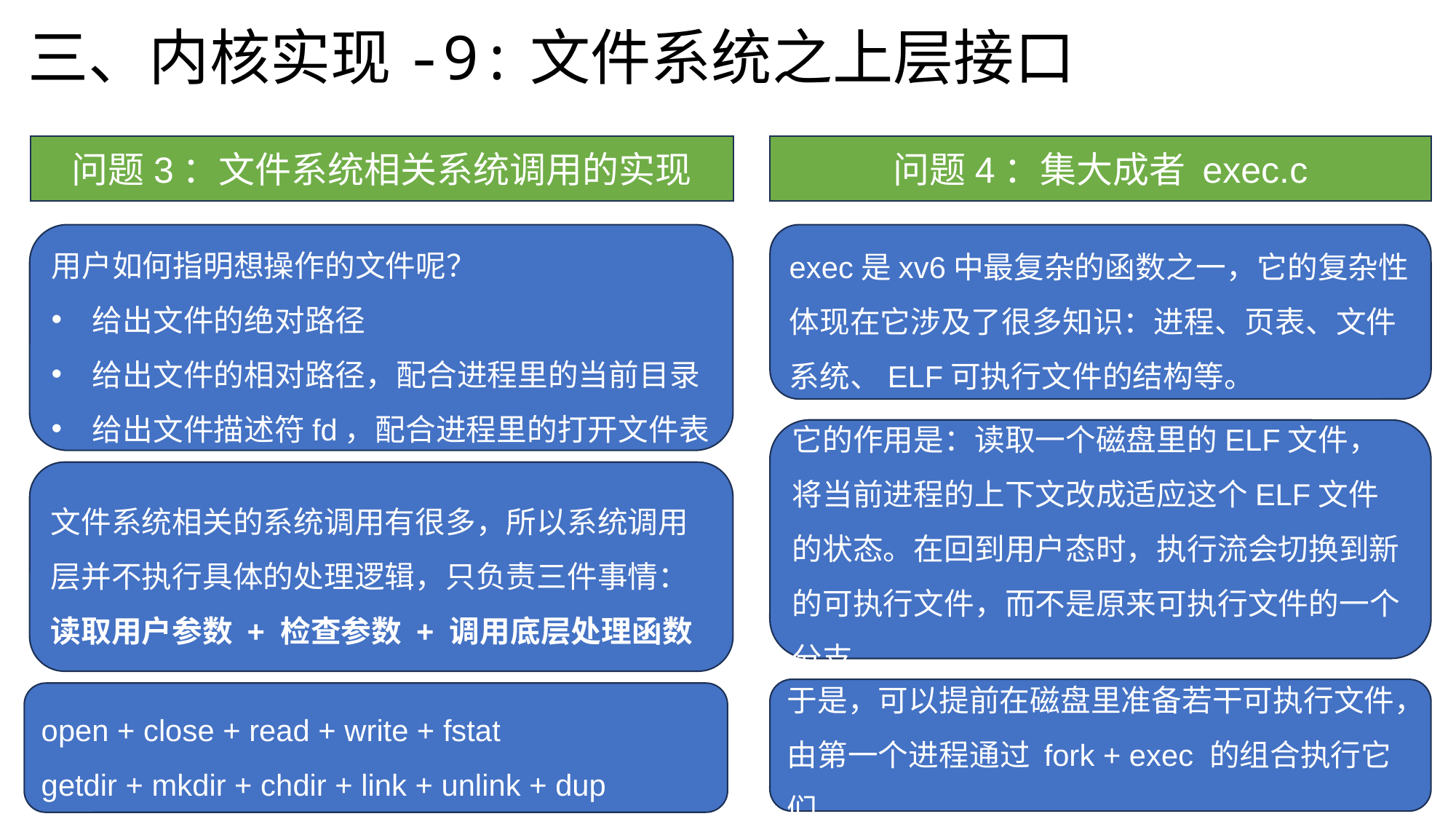

# 三、内核实现-9:文件系统之上层接口
问题3：文件系统相关系统调用的实现
问题4：集大成者 exec.c
用户如何指明想操作的文件呢？
给出文件的绝对路径
给出文件的相对路径，配合进程里的当前目录
给出文件描述符fd，配合进程里的打开文件表
exec是xv6中最复杂的函数之一，它的复杂性体现在它涉及了很多知识：进程、页表、文件系统、ELF可执行文件的结构等。
它的作用是：读取一个磁盘里的ELF文件，将当前进程的上下文改成适应这个ELF文件的状态。在回到用户态时，执行流会切换到新的可执行文件，而不是原来可执行文件的一个分支。
文件系统相关的系统调用有很多，所以系统调用层并不执行具体的处理逻辑，只负责三件事情：读取用户参数 + 检查参数 + 调用底层处理函数
于是，可以提前在磁盘里准备若干可执行文件，由第一个进程通过 fork + exec 的组合执行它们
open + close + read + write + fstat
getdir + mkdir + chdir + link + unlink + dup